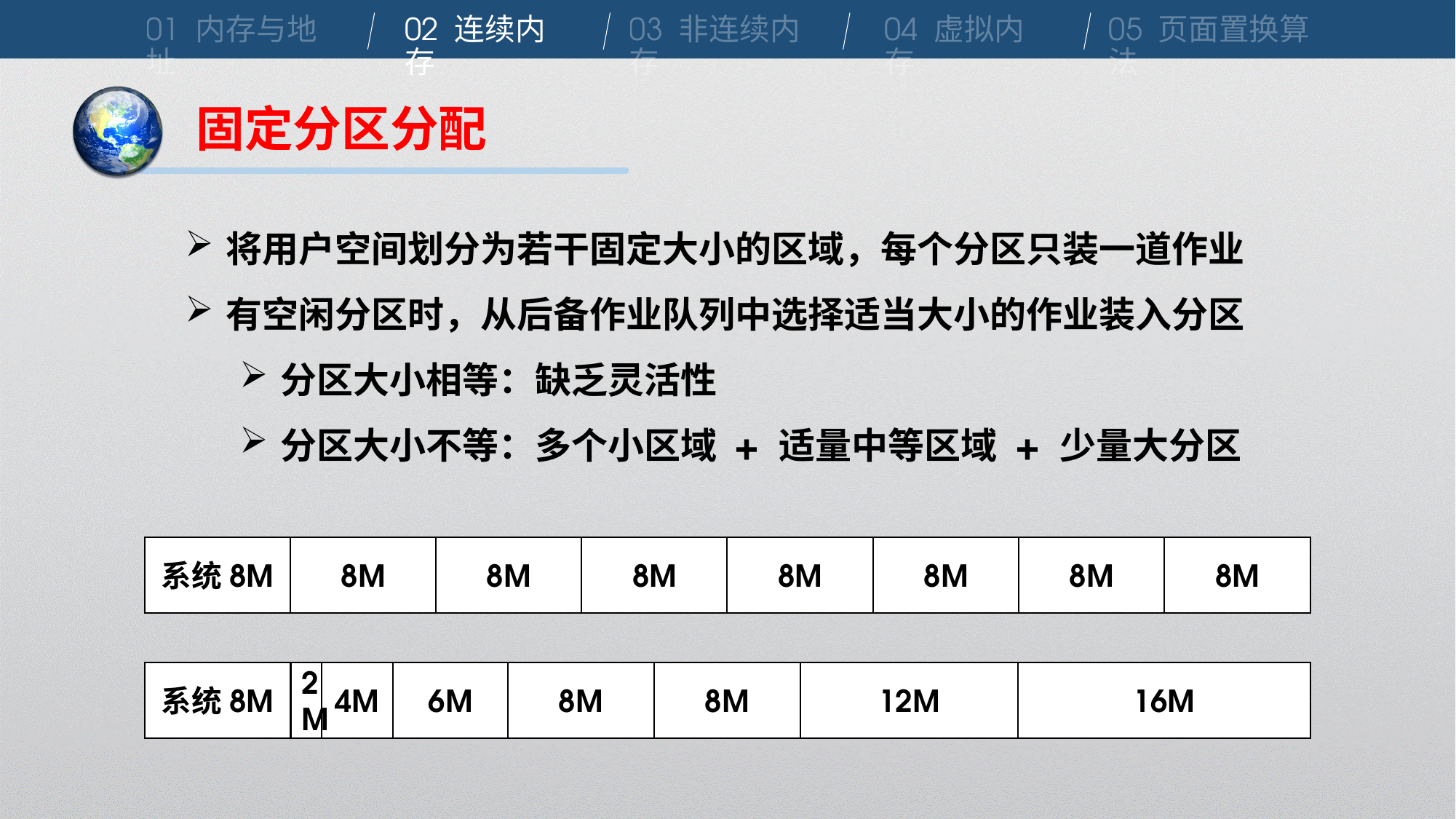

01 内存与地址
02 连续内存
03 非连续内存
04 虚拟内存
05 页面置换算法
固定分区分配
将用户空间划分为若干固定大小的区域，每个分区只装一道作业
有空闲分区时，从后备作业队列中选择适当大小的作业装入分区
分区大小相等：缺乏灵活性
分区大小不等：多个小区域 + 适量中等区域 + 少量大分区
系统8M
8M
8M
8M
8M
8M
8M
8M
系统8M
2M
4M
6M
8M
8M
12M
16M